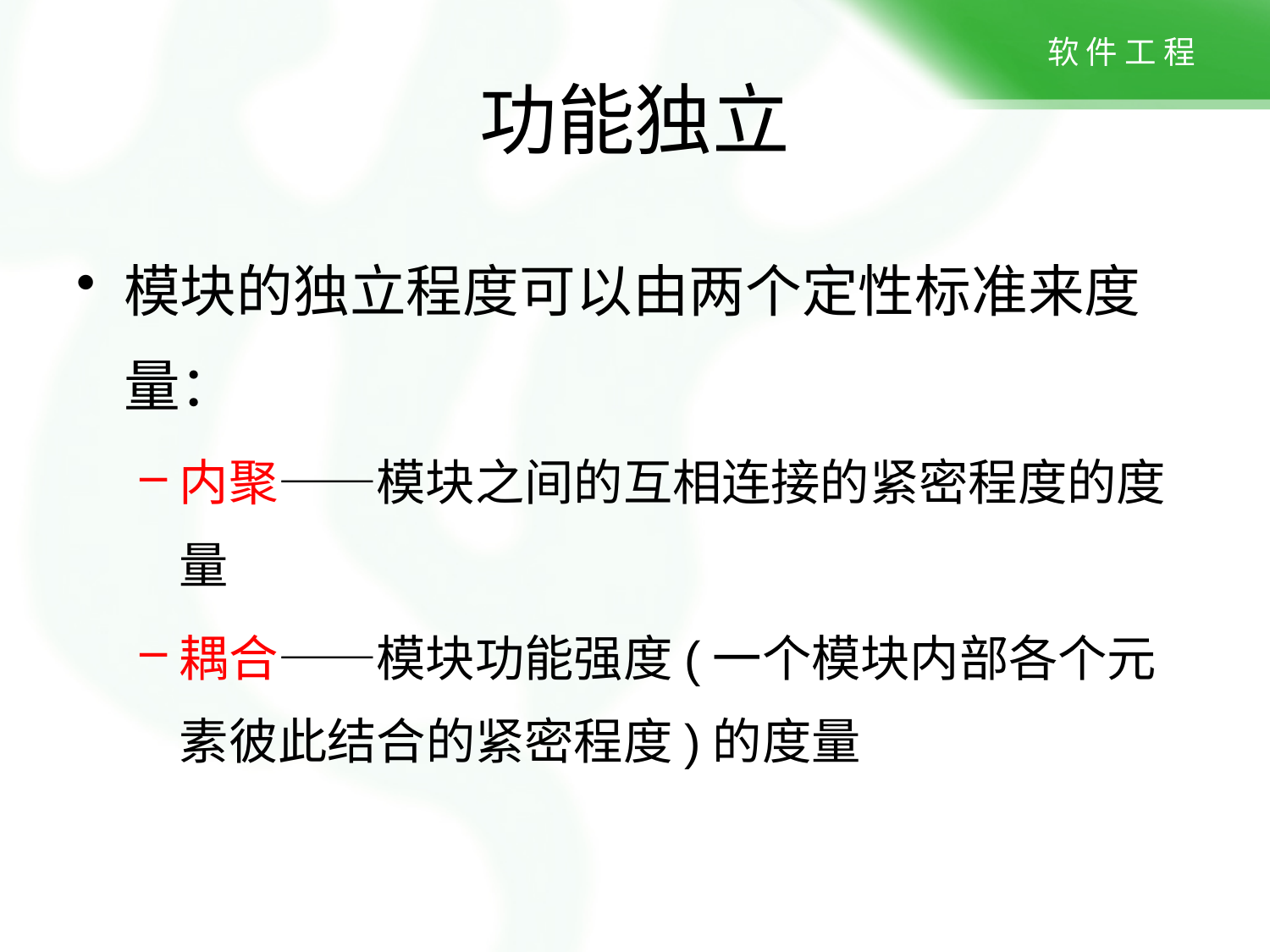

功能独立
模块的独立程度可以由两个定性标准来度量：
内聚——模块之间的互相连接的紧密程度的度量
耦合——模块功能强度(一个模块内部各个元素彼此结合的紧密程度)的度量